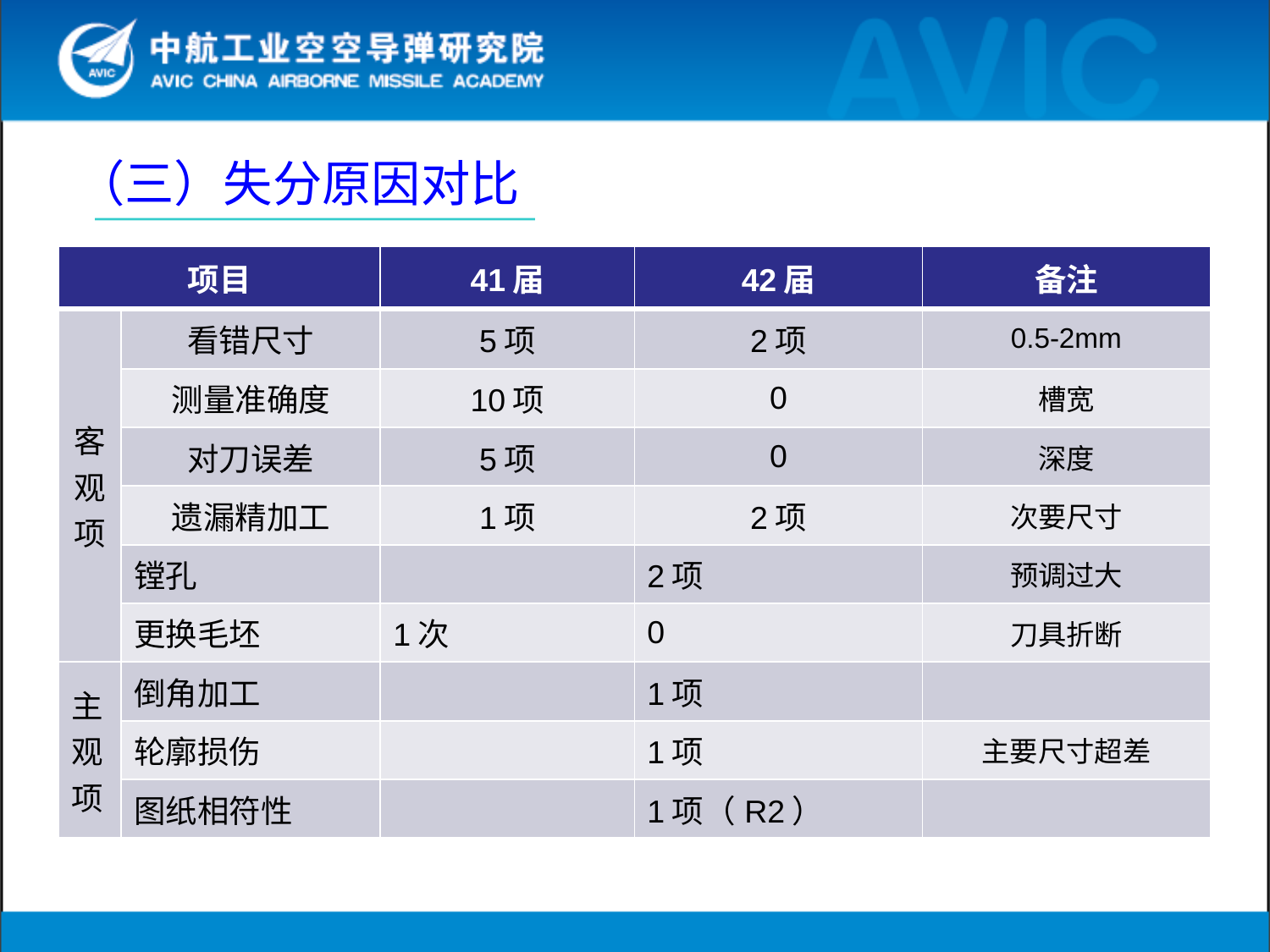

（三）失分原因对比

| 项目 |  | 41届 | 42届 | 备注 |
| --- | --- | --- | --- | --- |
| 客观项 | 看错尺寸 | 5项 | 2项 | 0.5-2mm |
|  | 测量准确度 | 10项 | 0 | 槽宽 |
|  | 对刀误差 | 5项 | 0 | 深度 |
|  | 遗漏精加工 | 1项 | 2项 | 次要尺寸 |
|  | 镗孔 |  | 2项 | 预调过大 |
|  | 更换毛坯 | 1次 | 0 | 刀具折断 |
| 主观 项 | 倒角加工 |  | 1项 |  |
|  | 轮廓损伤 |  | 1项 | 主要尺寸超差 |
|  | 图纸相符性 |  | 1项（R2） |  |